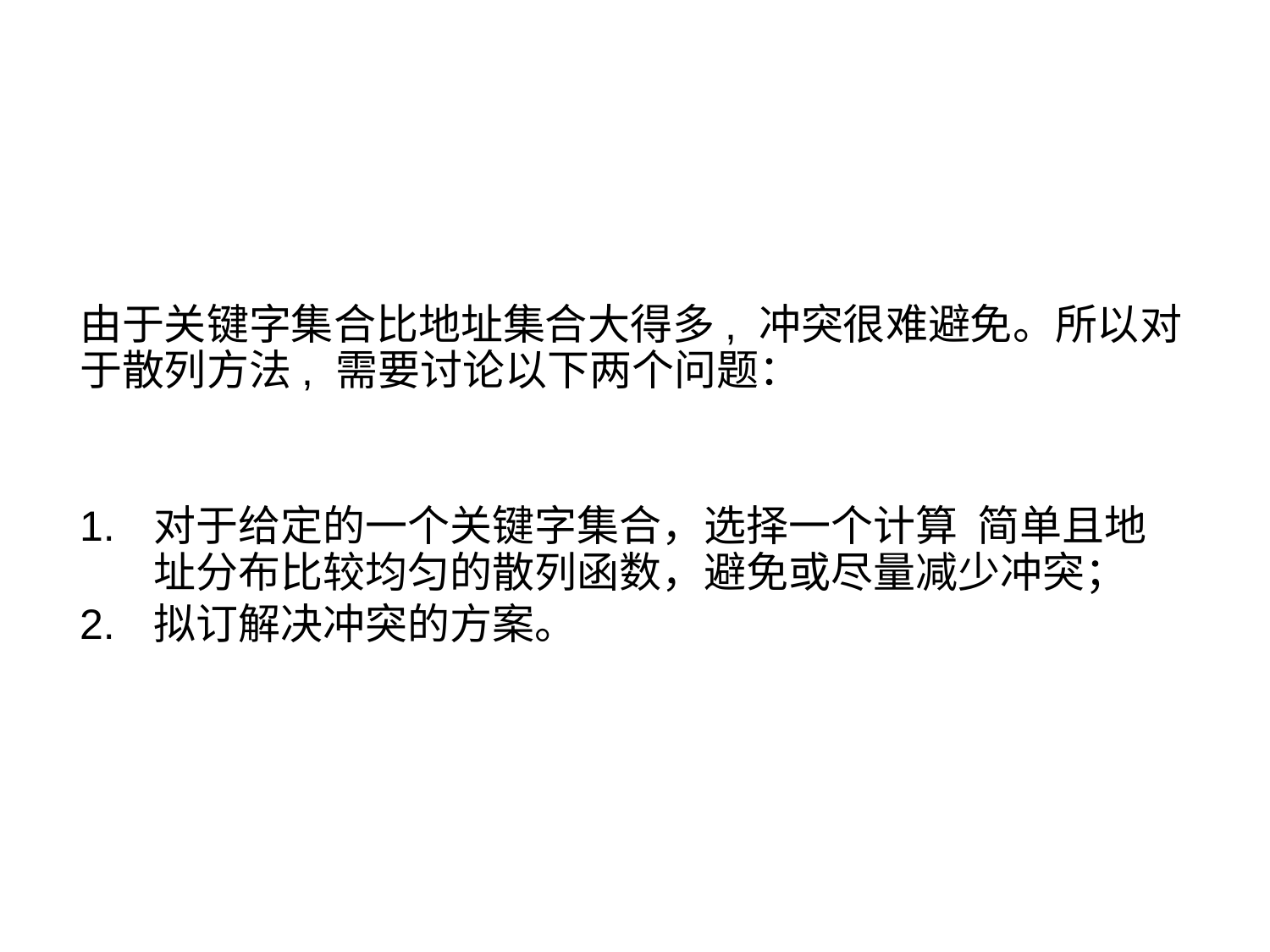

由于关键字集合比地址集合大得多, 冲突很难避免。所以对于散列方法, 需要讨论以下两个问题：

对于给定的一个关键字集合，选择一个计算  简单且地址分布比较均匀的散列函数，避免或尽量减少冲突；
拟订解决冲突的方案。